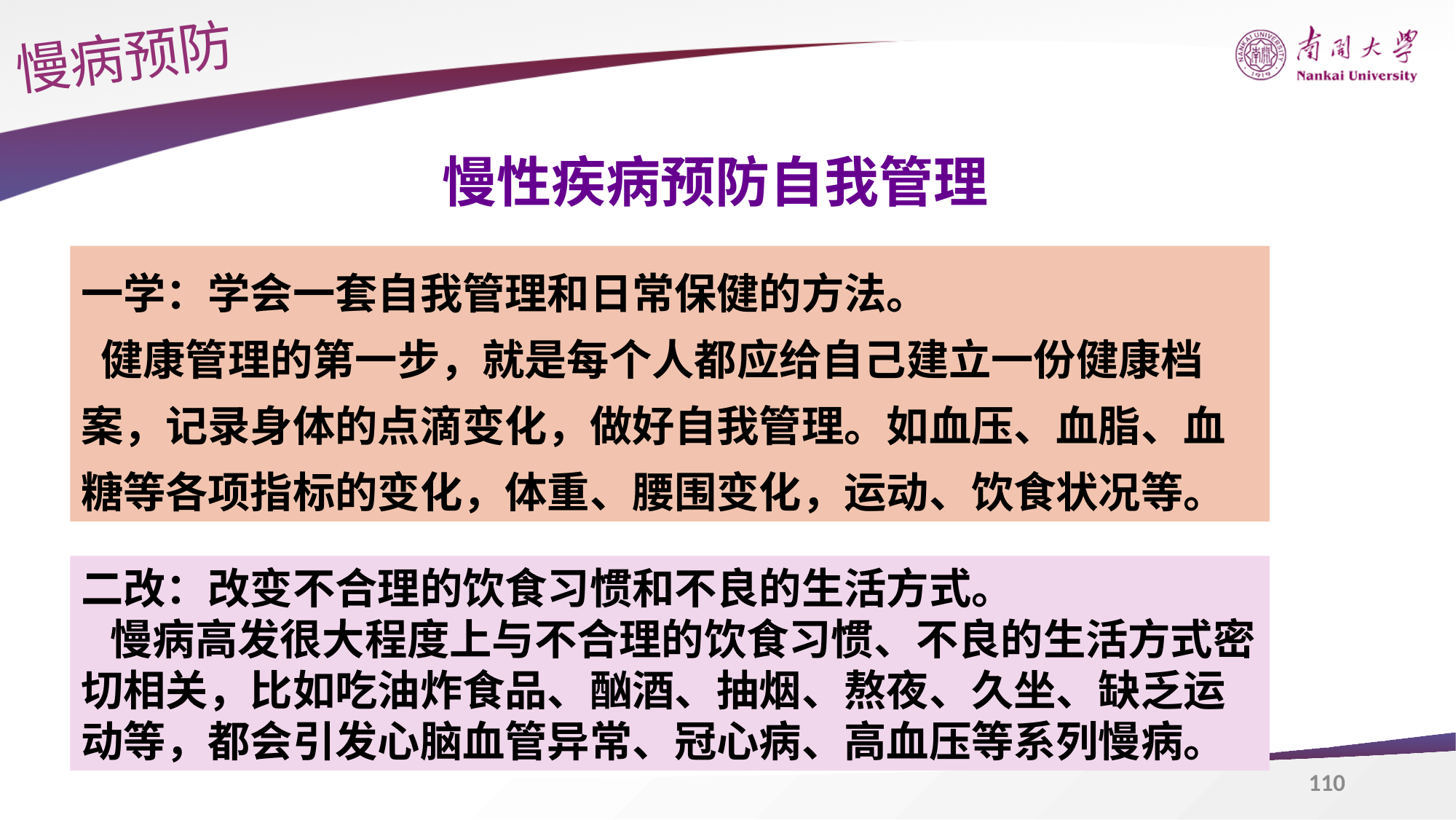

慢病预防
慢性疾病预防自我管理
一学：学会一套自我管理和日常保健的方法。
 健康管理的第一步，就是每个人都应给自己建立一份健康档案，记录身体的点滴变化，做好自我管理。如血压、血脂、血糖等各项指标的变化，体重、腰围变化，运动、饮食状况等。
二改：改变不合理的饮食习惯和不良的生活方式。
  慢病高发很大程度上与不合理的饮食习惯、不良的生活方式密切相关，比如吃油炸食品、酗酒、抽烟、熬夜、久坐、缺乏运动等，都会引发心脑血管异常、冠心病、高血压等系列慢病。
110